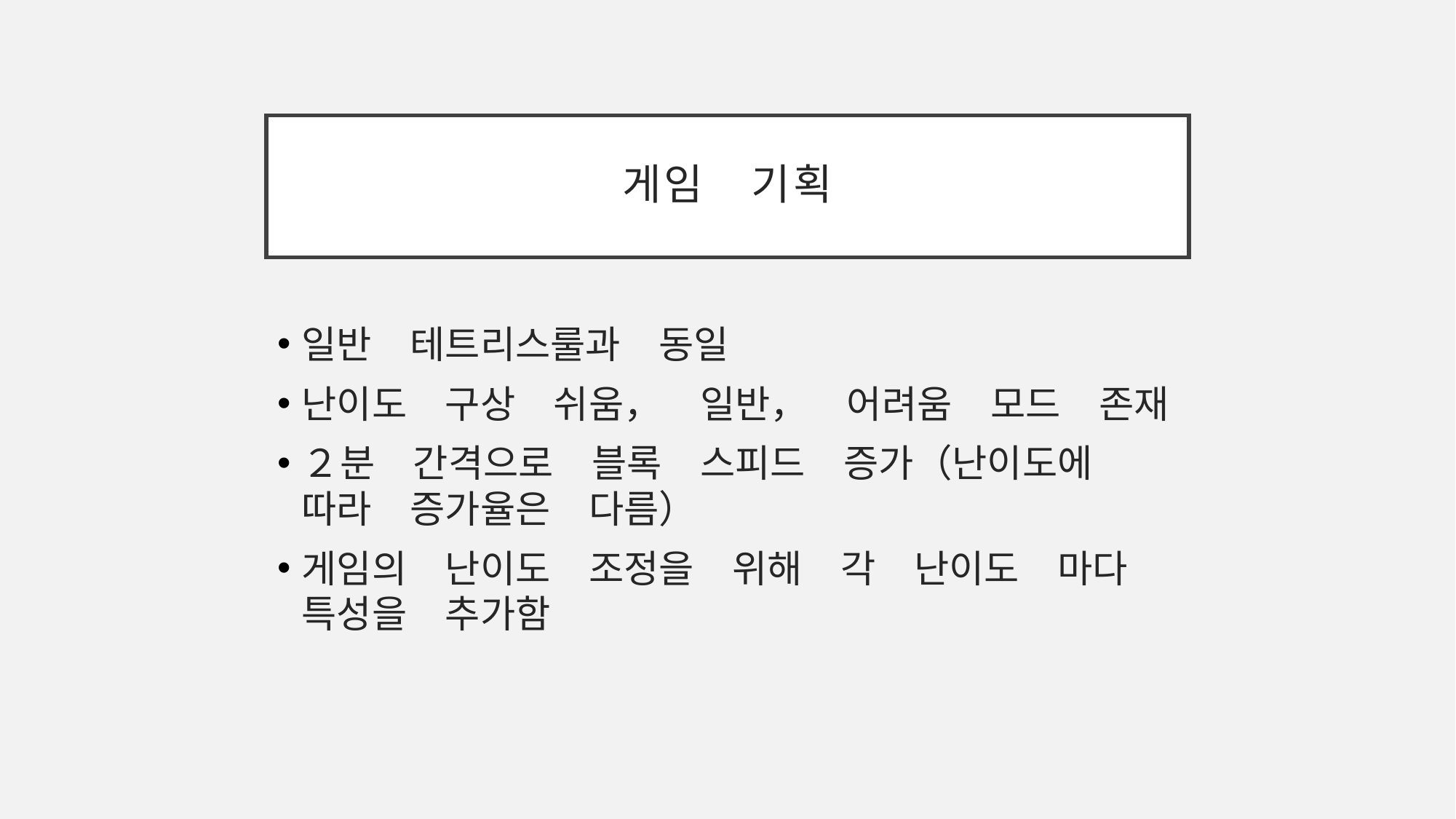

# 게임　기획
일반　테트리스룰과　동일
난이도　구상　쉬움，　일반，　어려움　모드　존재
２분　간격으로　블록　스피드　증가（난이도에　따라　증가율은　다름）
게임의　난이도　조정을　위해　각　난이도　마다　특성을　추가함